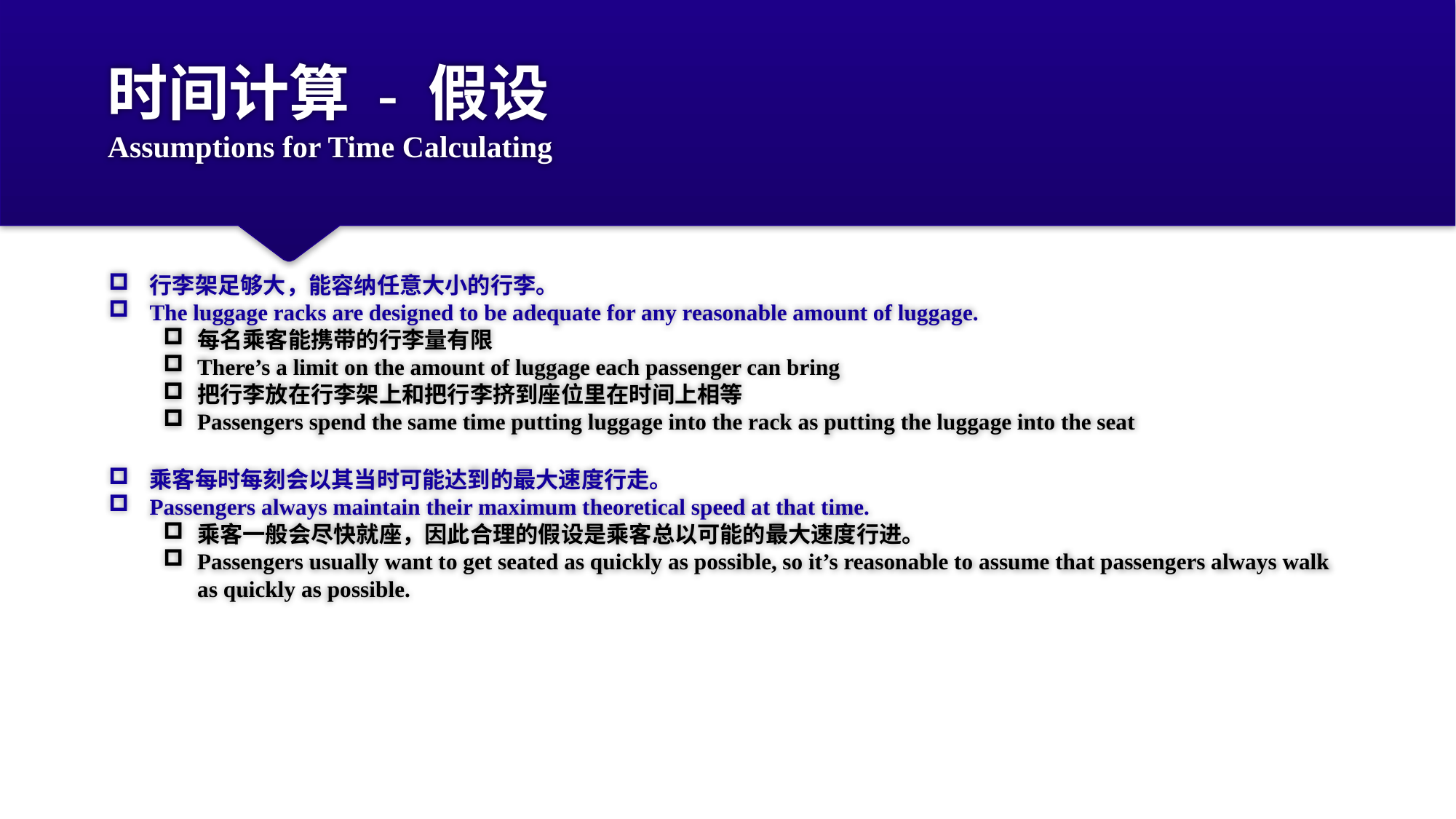

# 时间计算 - 假设 Assumptions for Time Calculating
行李架足够大，能容纳任意大小的行李。
The luggage racks are designed to be adequate for any reasonable amount of luggage.
每名乘客能携带的行李量有限
There’s a limit on the amount of luggage each passenger can bring
把行李放在行李架上和把行李挤到座位里在时间上相等
Passengers spend the same time putting luggage into the rack as putting the luggage into the seat

乘客每时每刻会以其当时可能达到的最大速度行走。
Passengers always maintain their maximum theoretical speed at that time.
乘客一般会尽快就座，因此合理的假设是乘客总以可能的最大速度行进。
Passengers usually want to get seated as quickly as possible, so it’s reasonable to assume that passengers always walk as quickly as possible.